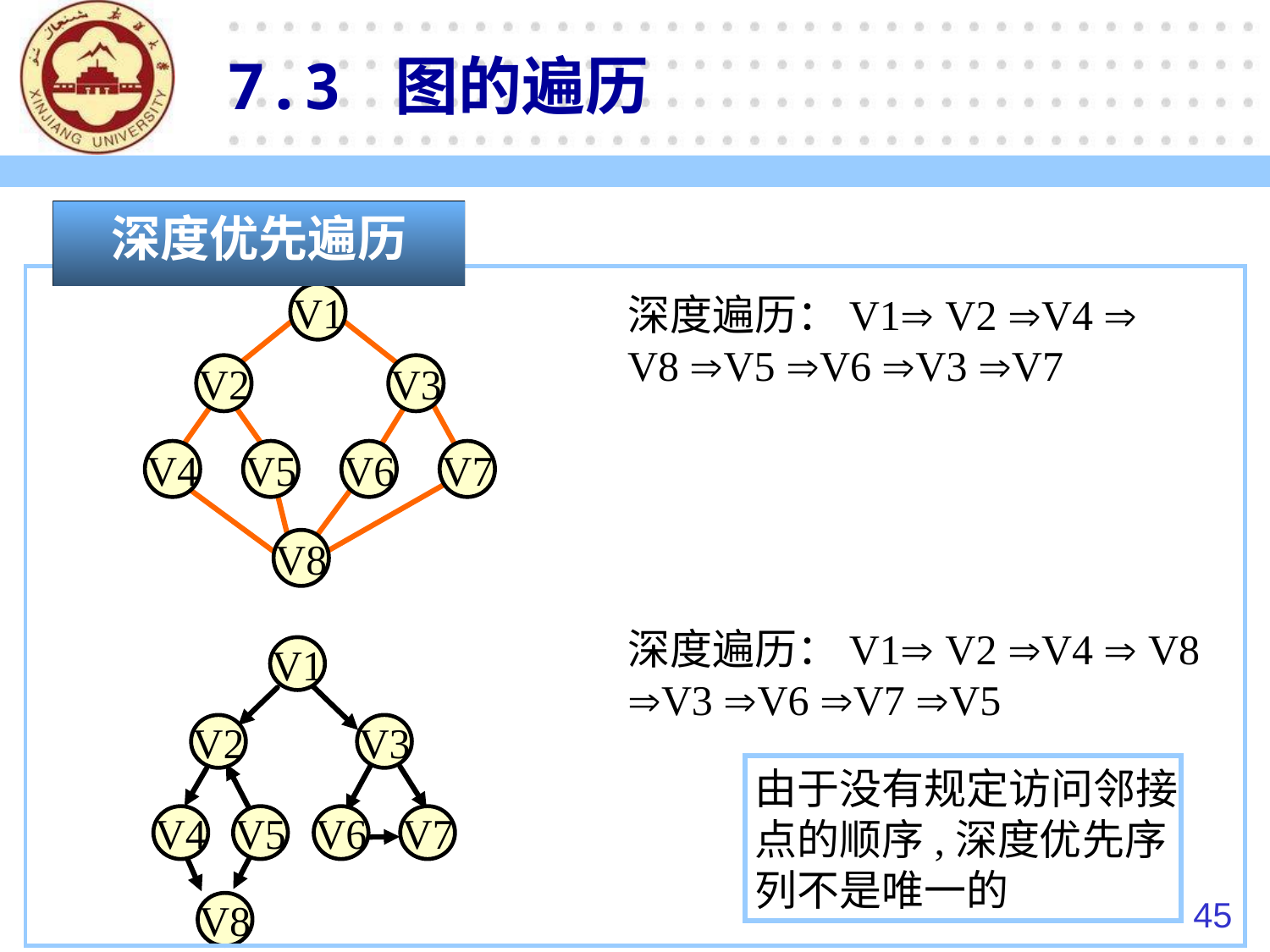

7.3 图的遍历
深度优先遍历

深度遍历：V1⇒ V2 ⇒V4 ⇒ V8 ⇒V5 ⇒V6 ⇒V3 ⇒V7
V1

V2
V3

V4
V5
V6
V7

V8
深度遍历：V1⇒ V2 ⇒V4 ⇒ V8 ⇒V3 ⇒V6 ⇒V7 ⇒V5
V1

V2
V3

V4
V5
V6
V7

V8
由于没有规定访问邻接点的顺序,深度优先序列不是唯一的
45